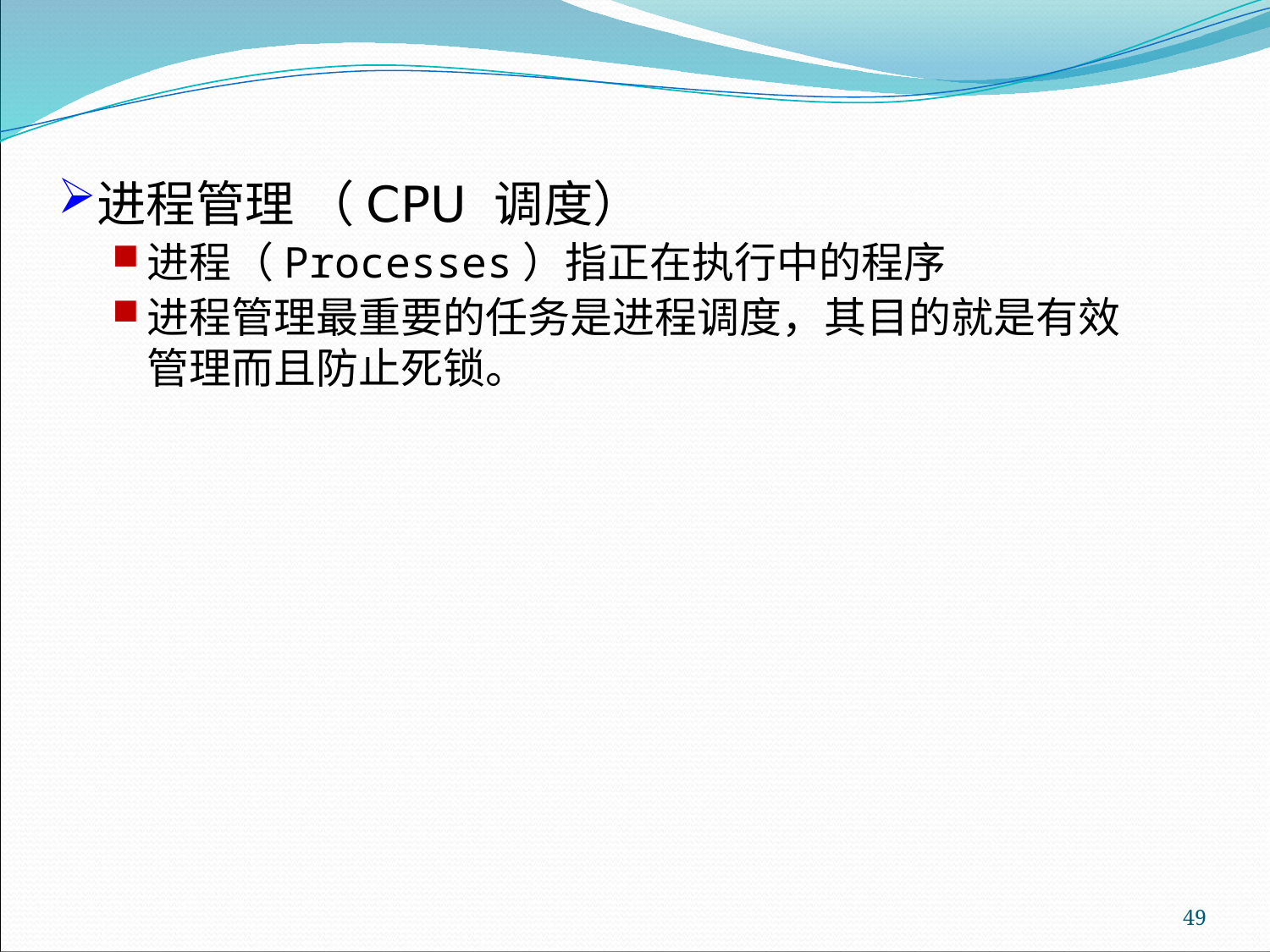

进程管理 （CPU 调度）
进程（Processes）指正在执行中的程序
进程管理最重要的任务是进程调度，其目的就是有效管理而且防止死锁。
49